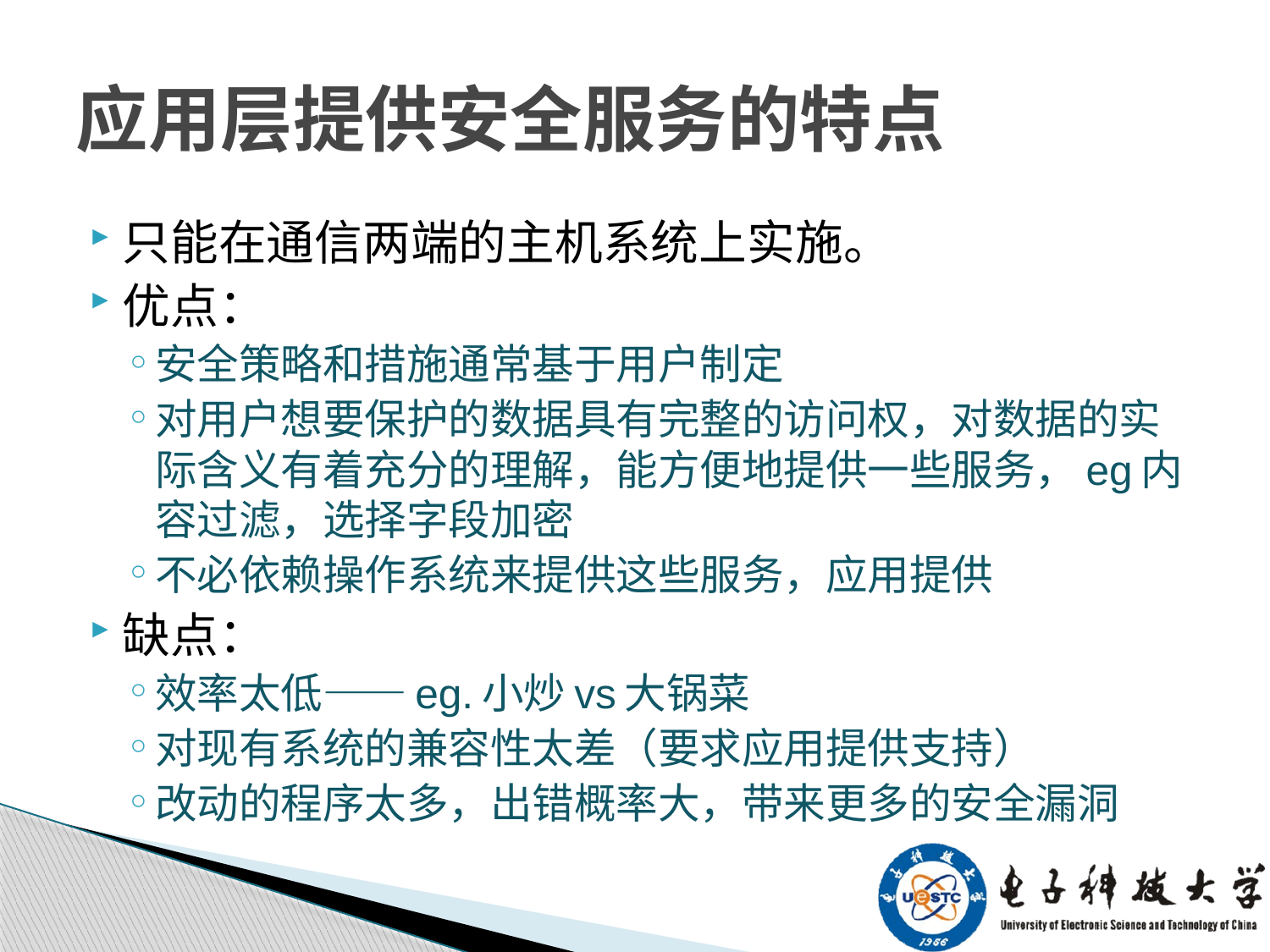

# 应用层提供安全服务的特点
只能在通信两端的主机系统上实施。
优点：
安全策略和措施通常基于用户制定
对用户想要保护的数据具有完整的访问权，对数据的实际含义有着充分的理解，能方便地提供一些服务，eg内容过滤，选择字段加密
不必依赖操作系统来提供这些服务，应用提供
缺点：
效率太低——eg.小炒vs大锅菜
对现有系统的兼容性太差（要求应用提供支持）
改动的程序太多，出错概率大，带来更多的安全漏洞